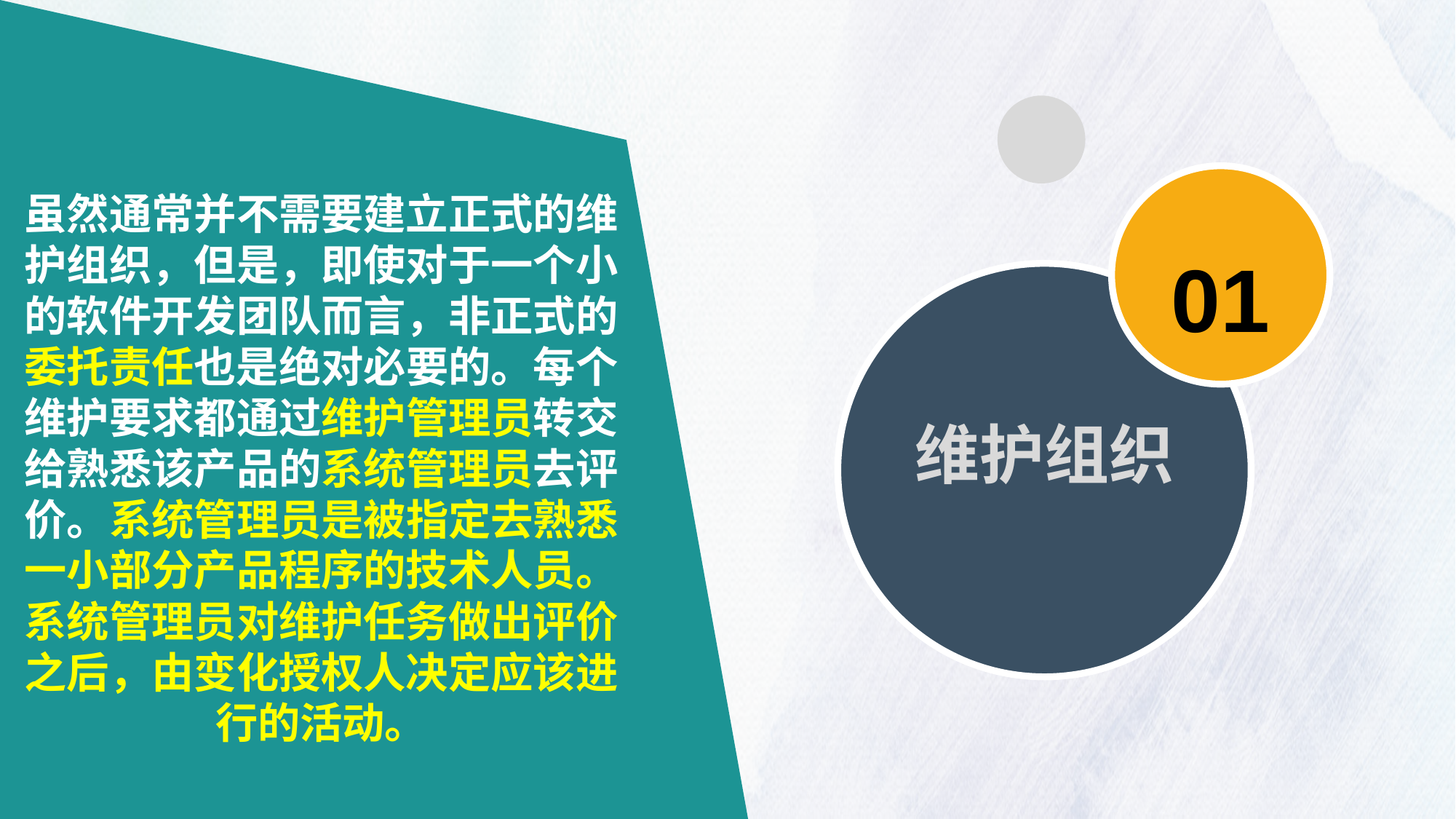

虽然通常并不需要建立正式的维护组织，但是，即使对于一个小的软件开发团队而言，非正式的委托责任也是绝对必要的。每个维护要求都通过维护管理员转交给熟悉该产品的系统管理员去评价。系统管理员是被指定去熟悉一小部分产品程序的技术人员。系统管理员对维护任务做出评价之后，由变化授权人决定应该进行的活动。

01
维护组织